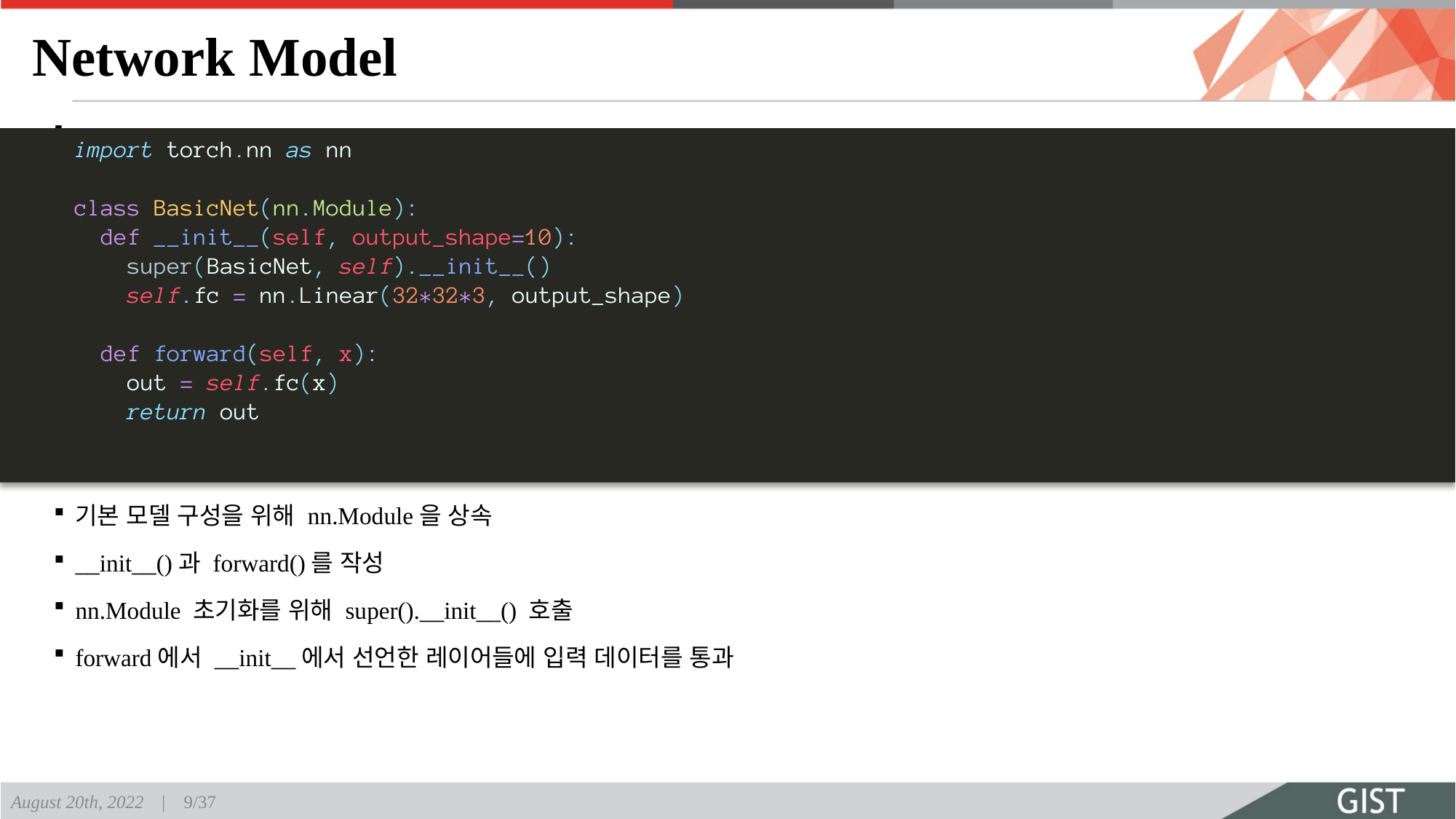

# Network Model
-

import torch.nn as nn

class BasicNet(nn.Module):
  def __init__(self, output_shape=10):
    super(BasicNet, self).__init__()
    self.fc = nn.Linear(32*32*3, output_shape)

  def forward(self, x):
    out = self.fc(x)
    return out

기본 모델 구성을 위해 nn.Module을 상속
__init__()과 forward()를 작성
nn.Module 초기화를 위해 super().__init__() 호출
forward에서 __init__에서 선언한 레이어들에 입력 데이터를 통과
August 20th, 2022    |    9/37